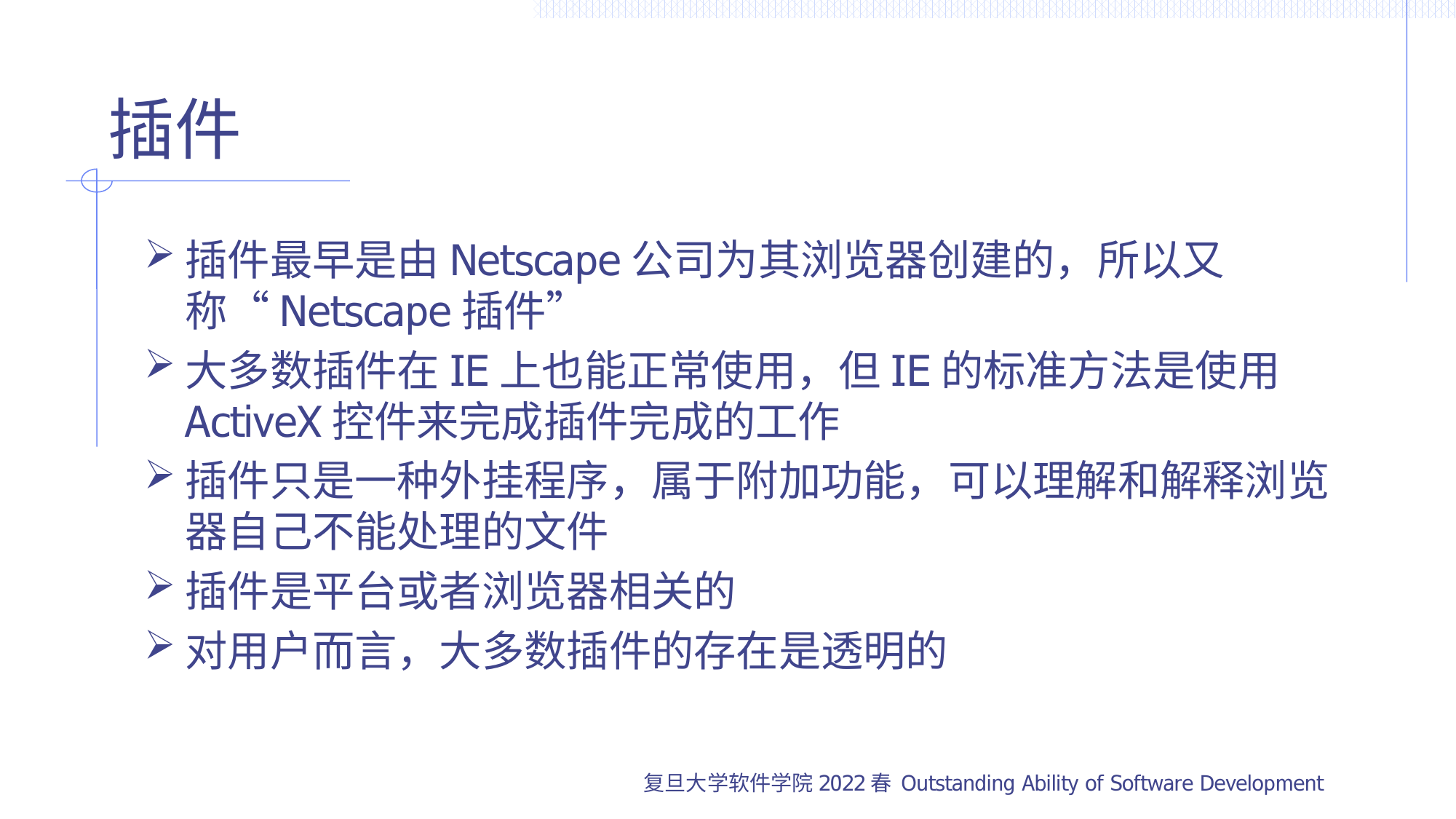

# 插件
插件最早是由Netscape公司为其浏览器创建的，所以又称“Netscape插件”
大多数插件在IE上也能正常使用，但IE的标准方法是使用ActiveX控件来完成插件完成的工作
插件只是一种外挂程序，属于附加功能，可以理解和解释浏览器自己不能处理的文件
插件是平台或者浏览器相关的
对用户而言，大多数插件的存在是透明的